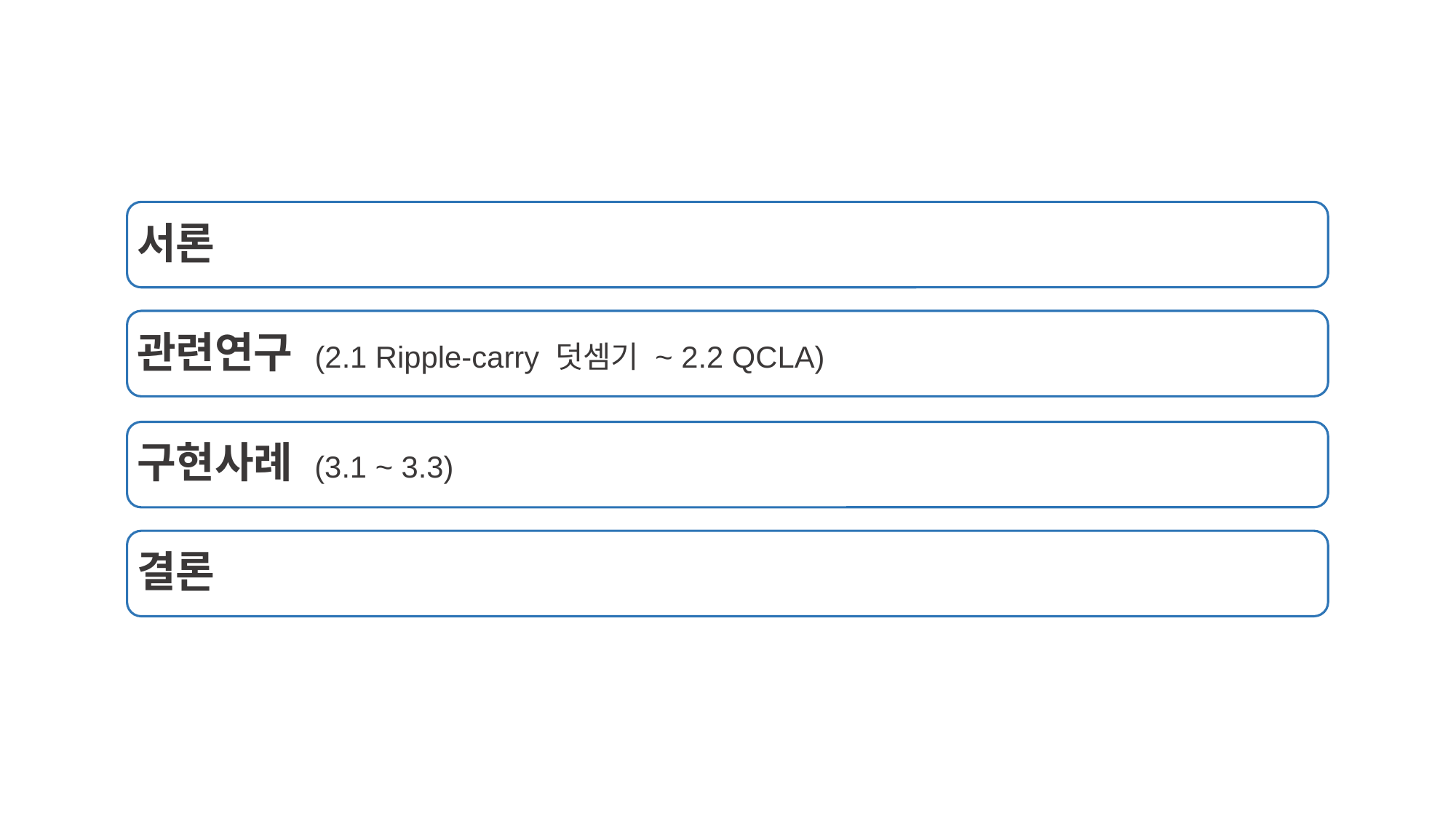

서론
관련연구 (2.1 Ripple-carry 덧셈기 ~ 2.2 QCLA)
구현사례 (3.1 ~ 3.3)
결론